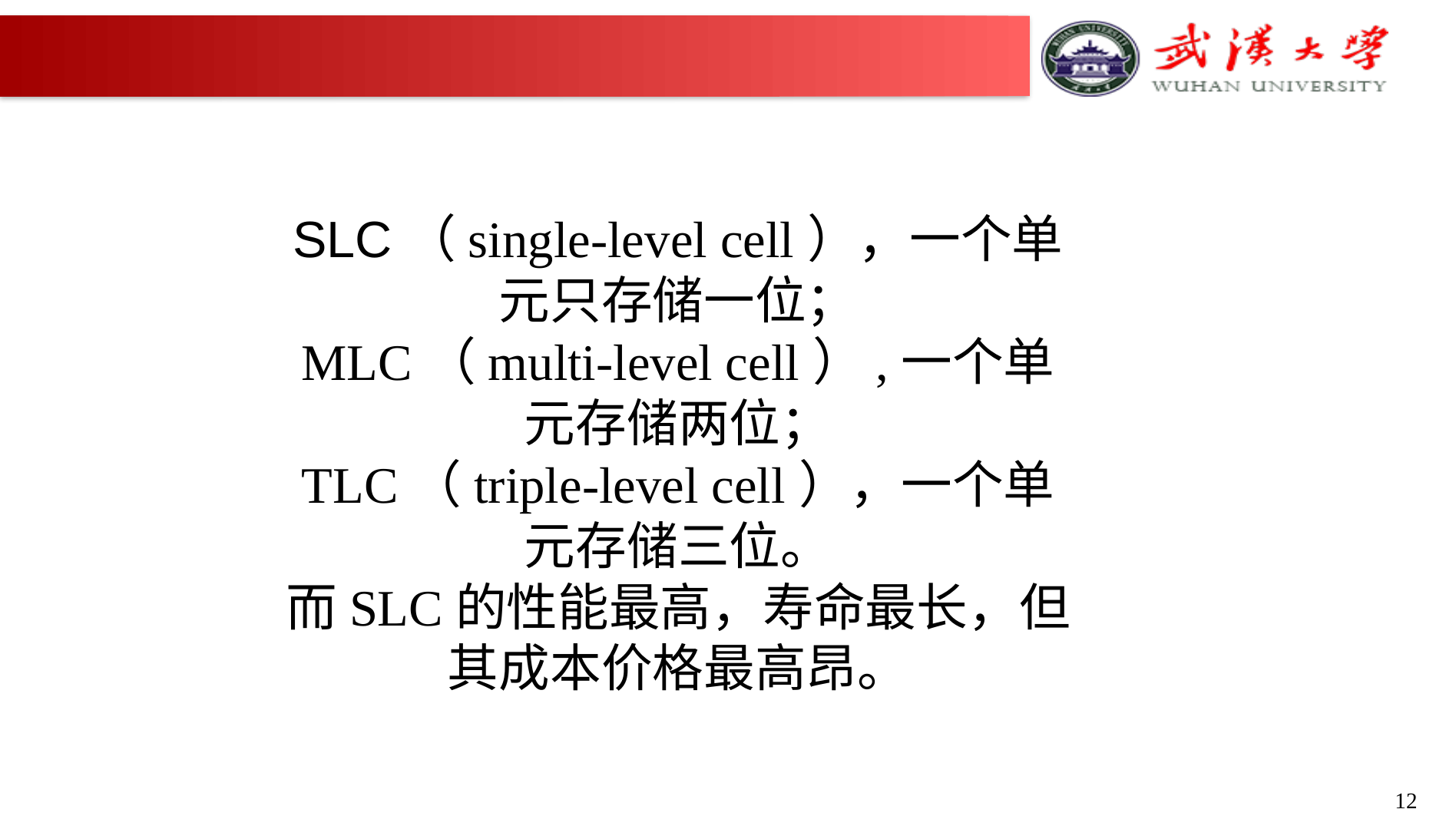

#

SLC（single-level cell），一个单元只存储一位；
MLC（multi-level cell）,一个单元存储两位；
TLC（triple-level cell），一个单元存储三位。
而SLC的性能最高，寿命最长，但其成本价格最高昂。